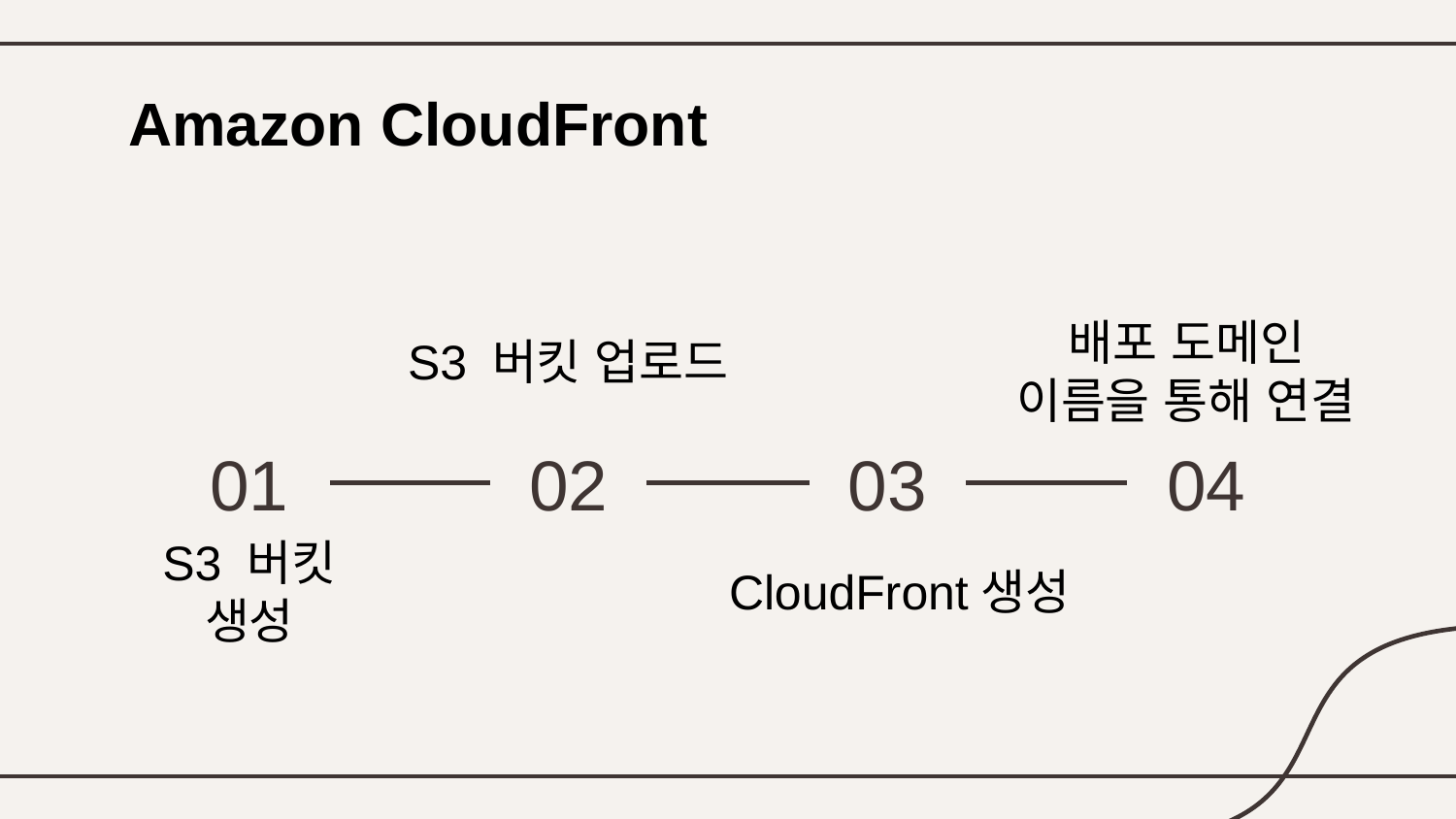

# Amazon CloudFront
배포 도메인 이름을 통해 연결
S3 버킷 업로드
01
02
03
04
S3 버킷 생성
CloudFront생성